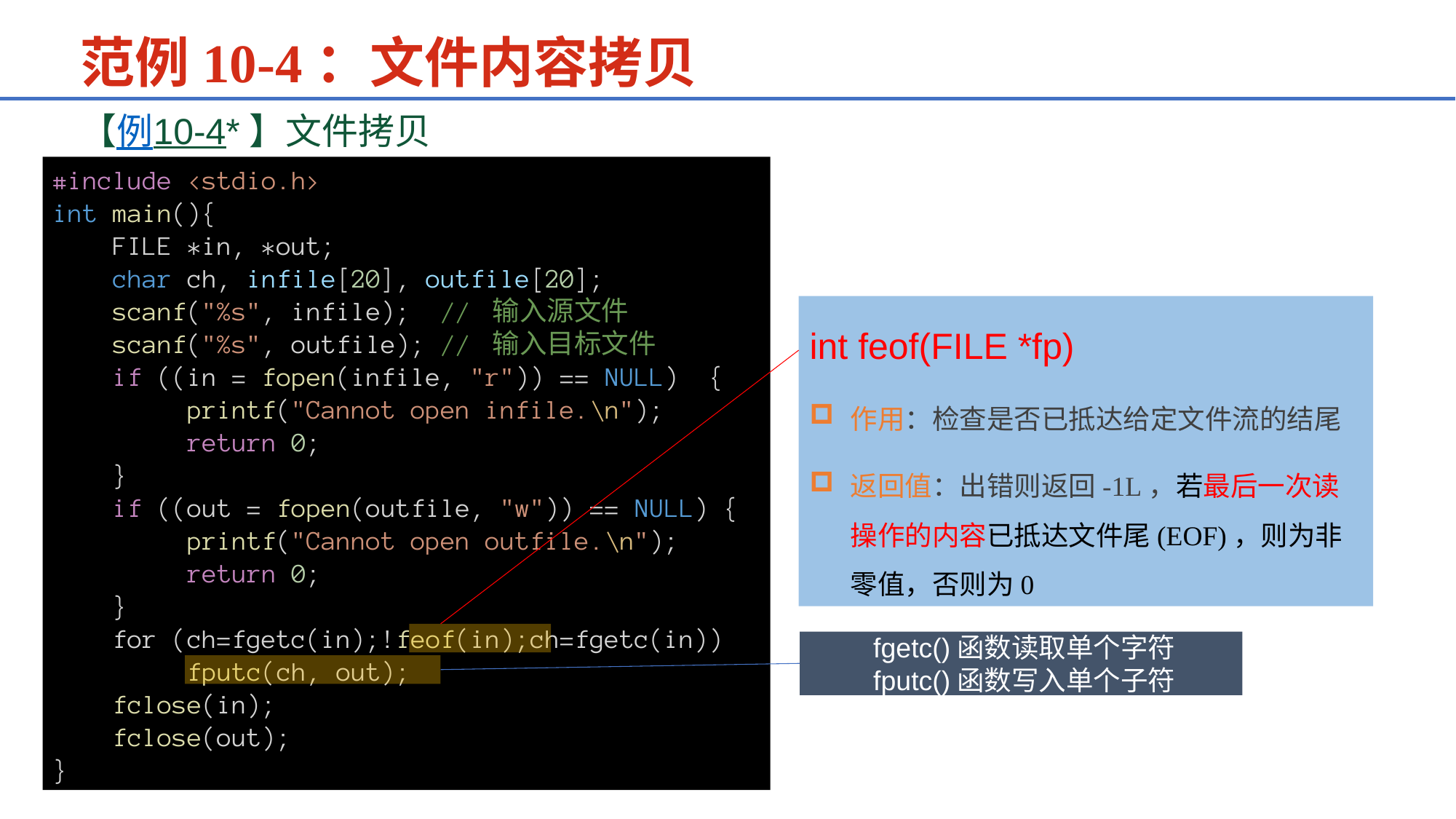

范例10-4：文件内容拷贝
【例10-4*】文件拷贝
#include <stdio.h>
int main(){
    FILE *in, *out;
    char ch, infile[20], outfile[20];
    scanf("%s", infile);  // 输入源文件
    scanf("%s", outfile); // 输入目标文件
    if ((in = fopen(infile, "r")) == NULL)  {
         printf("Cannot open infile.\n");
         return 0;
    }
    if ((out = fopen(outfile, "w")) == NULL) {
         printf("Cannot open outfile.\n");
         return 0;
    }
    for (ch=fgetc(in);!feof(in);ch=fgetc(in))
         fputc(ch, out);
    fclose(in);
    fclose(out);
}
int feof(FILE *fp)
作用：检查是否已抵达给定文件流的结尾
返回值：出错则返回-1L，若最后一次读操作的内容已抵达文件尾(EOF)，则为非零值，否则为0

fgetc()函数读取单个字符
fputc()函数写入单个子符